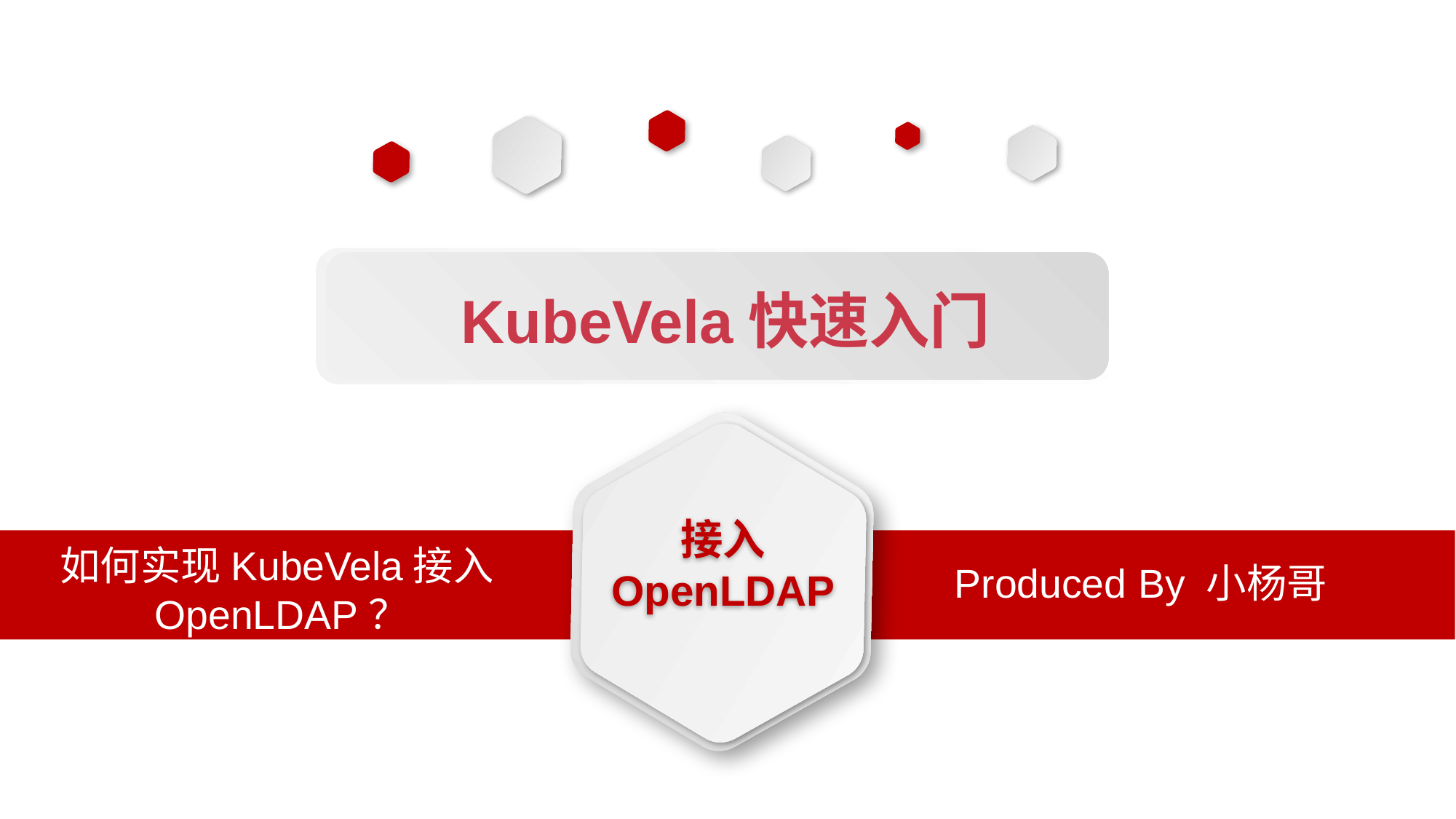

KubeVela快速入门

接入
OpenLDAP

如何实现KubeVela接入OpenLDAP？
Produced By 小杨哥